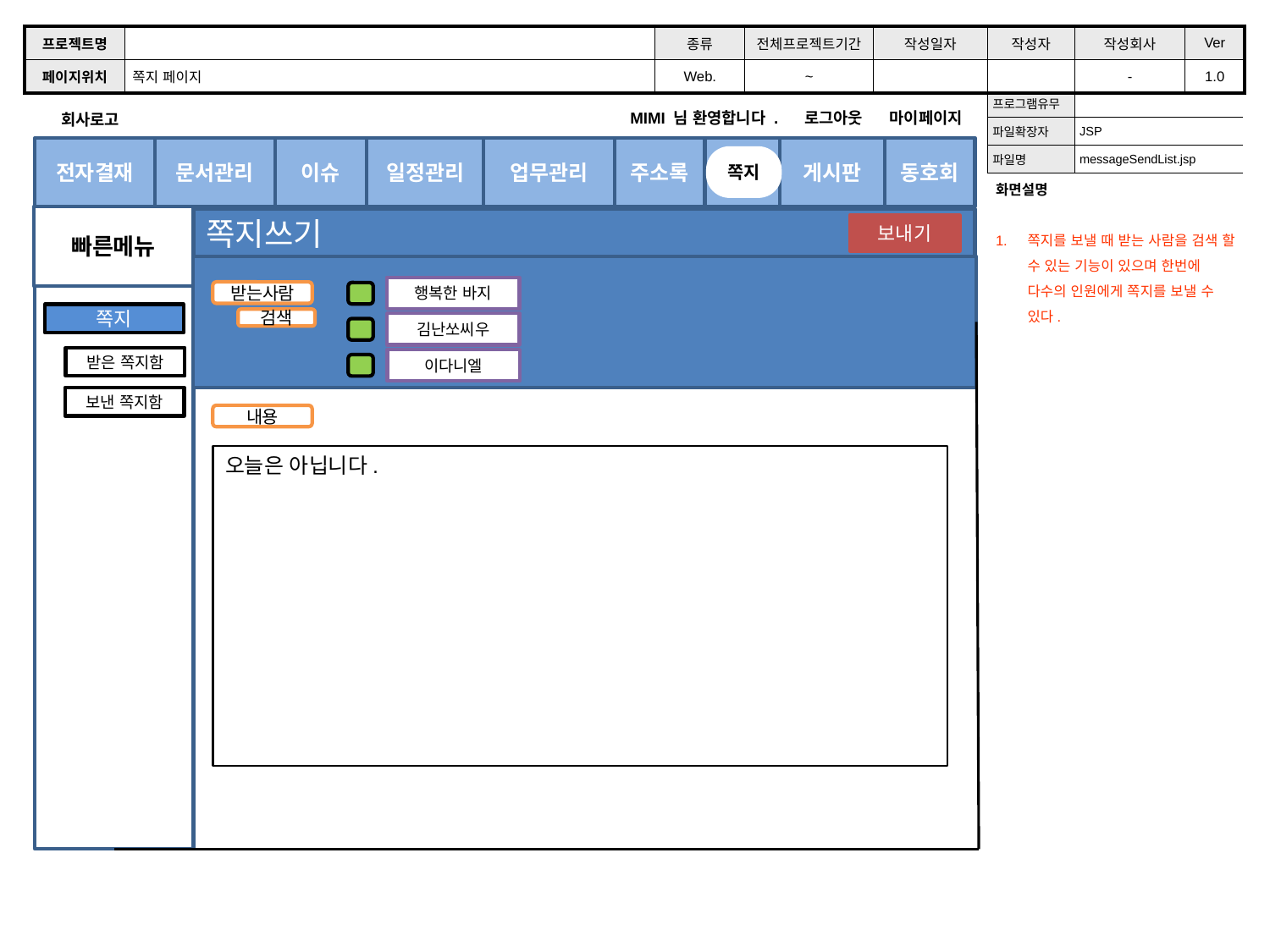

| 프로젝트명 |  | 종류 | 전체프로젝트기간 | 작성일자 | 작성자 | 작성회사 | Ver |
| --- | --- | --- | --- | --- | --- | --- | --- |
| 페이지위치 | 쪽지 페이지 | Web. | ~ |  |  | - | 1.0 |
| 프로그램유무 |  |
| --- | --- |
| 파일확장자 | JSP |
| 파일명 | messageSendList.jsp |
회사로고
MIMI 님 환영합니다 .     로그아웃      마이페이지
문서관리
일정관리
주소록
쪽지
전자결재
업무관리
게시판
동호회
이슈
쪽지
화면설명

쪽지를 보낼 때 받는 사람을 검색 할 수 있는 기능이 있으며 한번에 다수의 인원에게 쪽지를 보낼 수 있다.

빠른메뉴

쪽지쓰기
보내기

행복한 바지
받는사람

쪽지
검색
김난쏘씨우

받은 쪽지함
이다니엘

보낸 쪽지함
내용
오늘은 아닙니다.